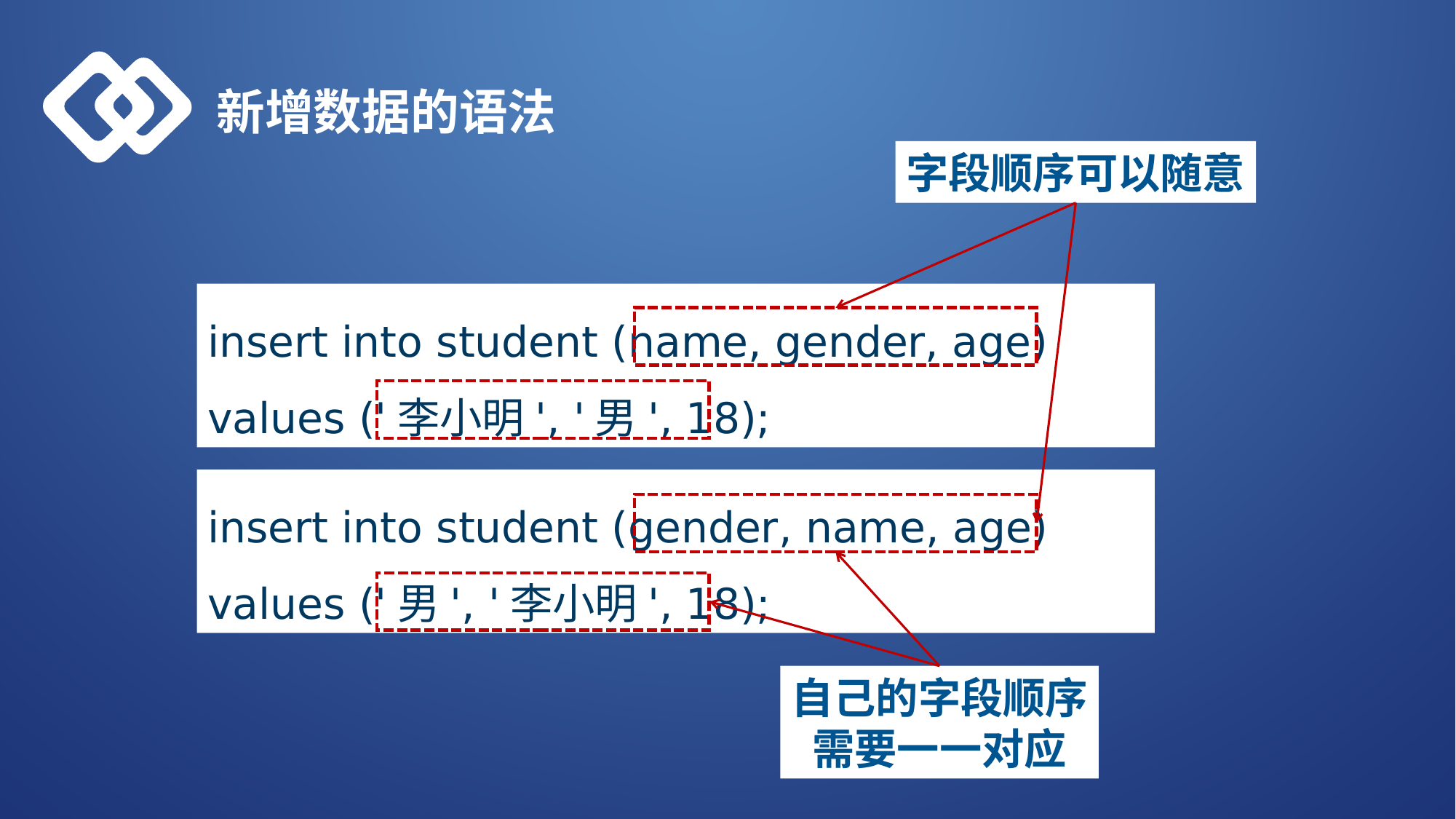

新增数据的语法

字段顺序可以随意
insert into student (name, gender, age)
values ('李小明', '男', 18);

insert into student (gender, name, age)
values ('男', '李小明', 18);

自己的字段顺序
需要一一对应